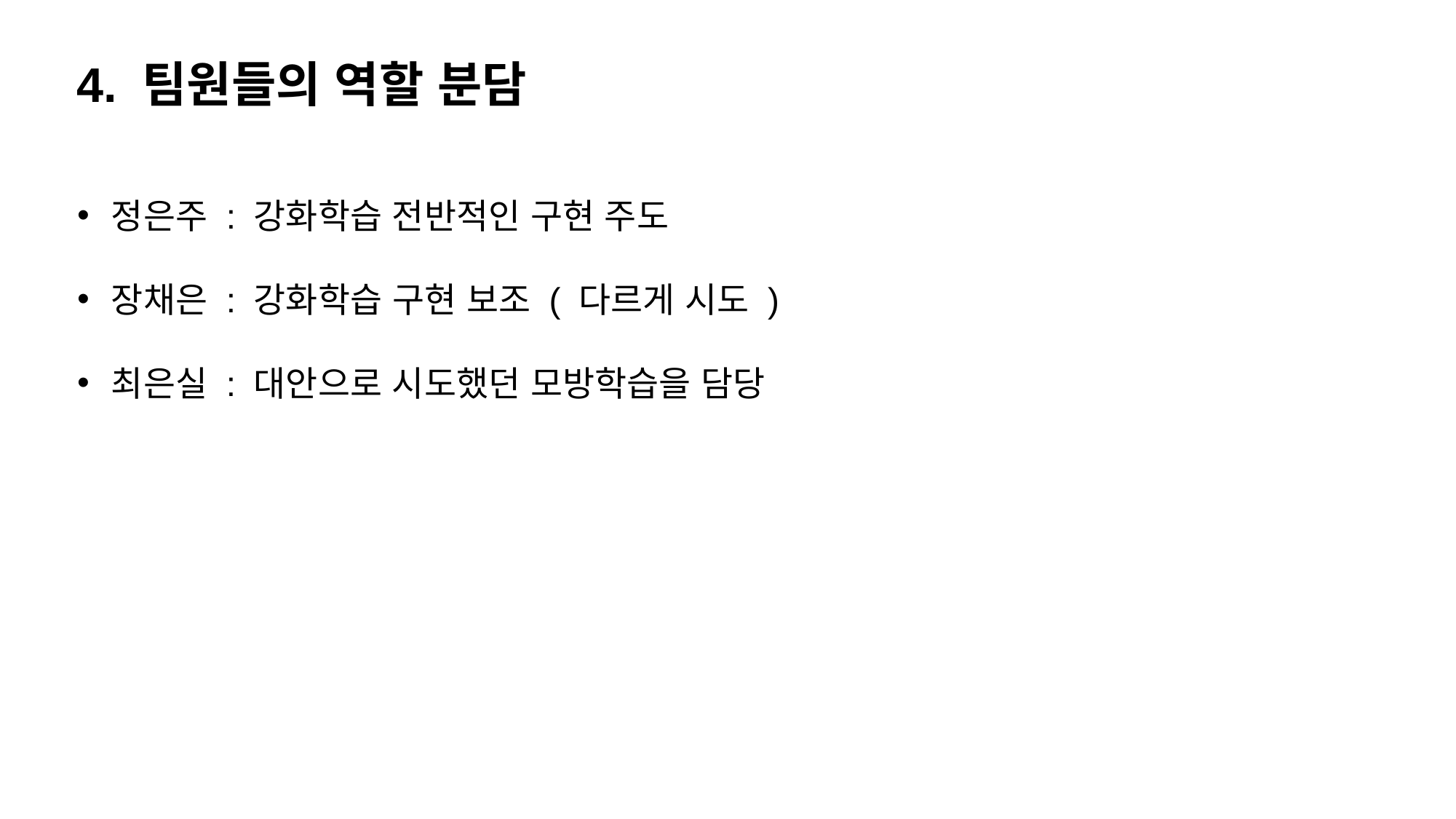

4. 팀원들의 역할 분담
정은주 : 강화학습 전반적인 구현 주도
장채은 : 강화학습 구현 보조 ( 다르게 시도 )
최은실 : 대안으로 시도했던 모방학습을 담당